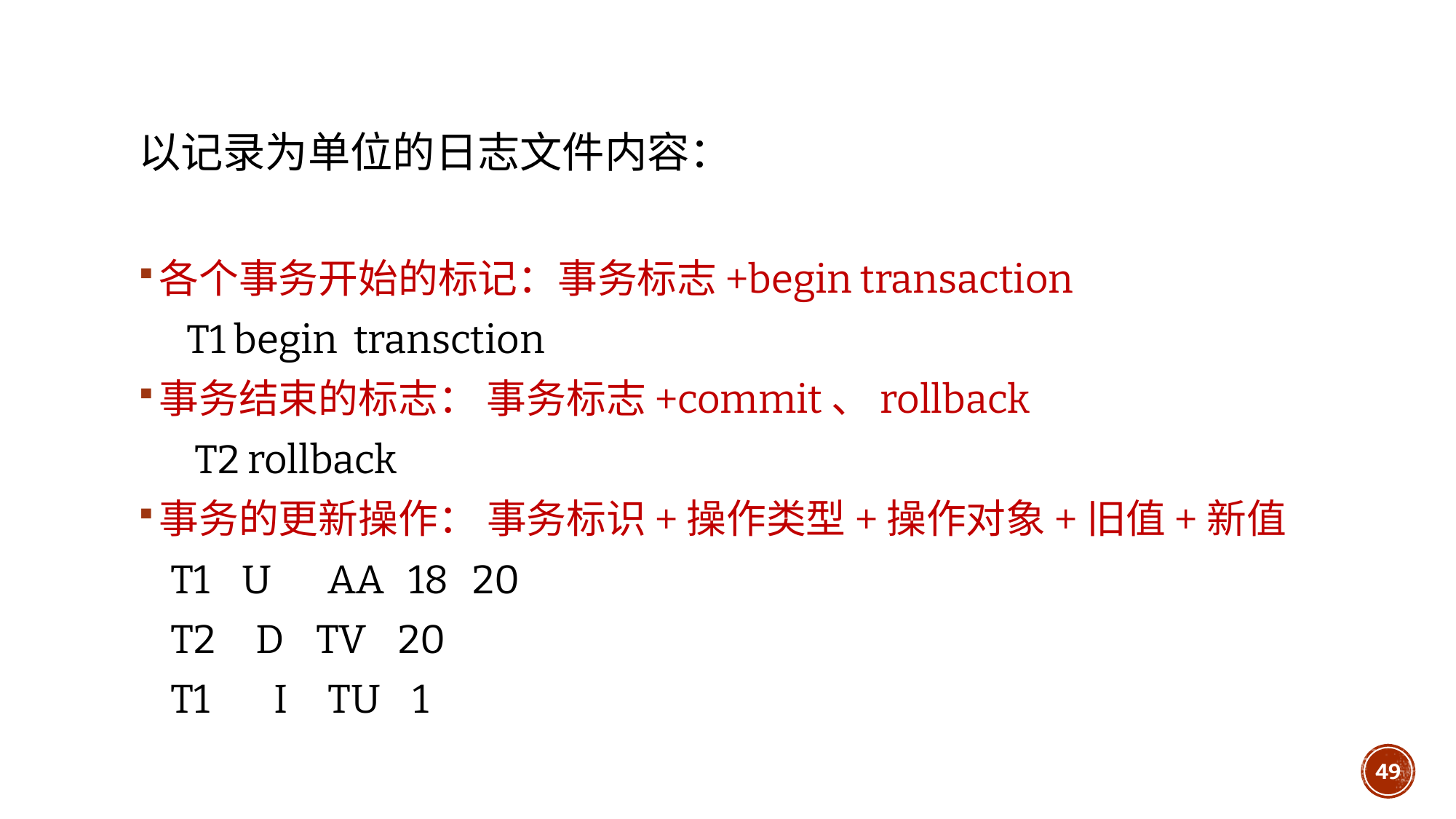

# 以记录为单位的日志文件内容：
各个事务开始的标记：事务标志+begin transaction
      T1 begin  transction
事务结束的标志： 事务标志+commit、rollback
       T2 rollback
事务的更新操作： 事务标识+操作类型+操作对象+旧值+新值
    T1    U       AA   18   20
    T2     D    TV    20
    T1        I     TU    1
49